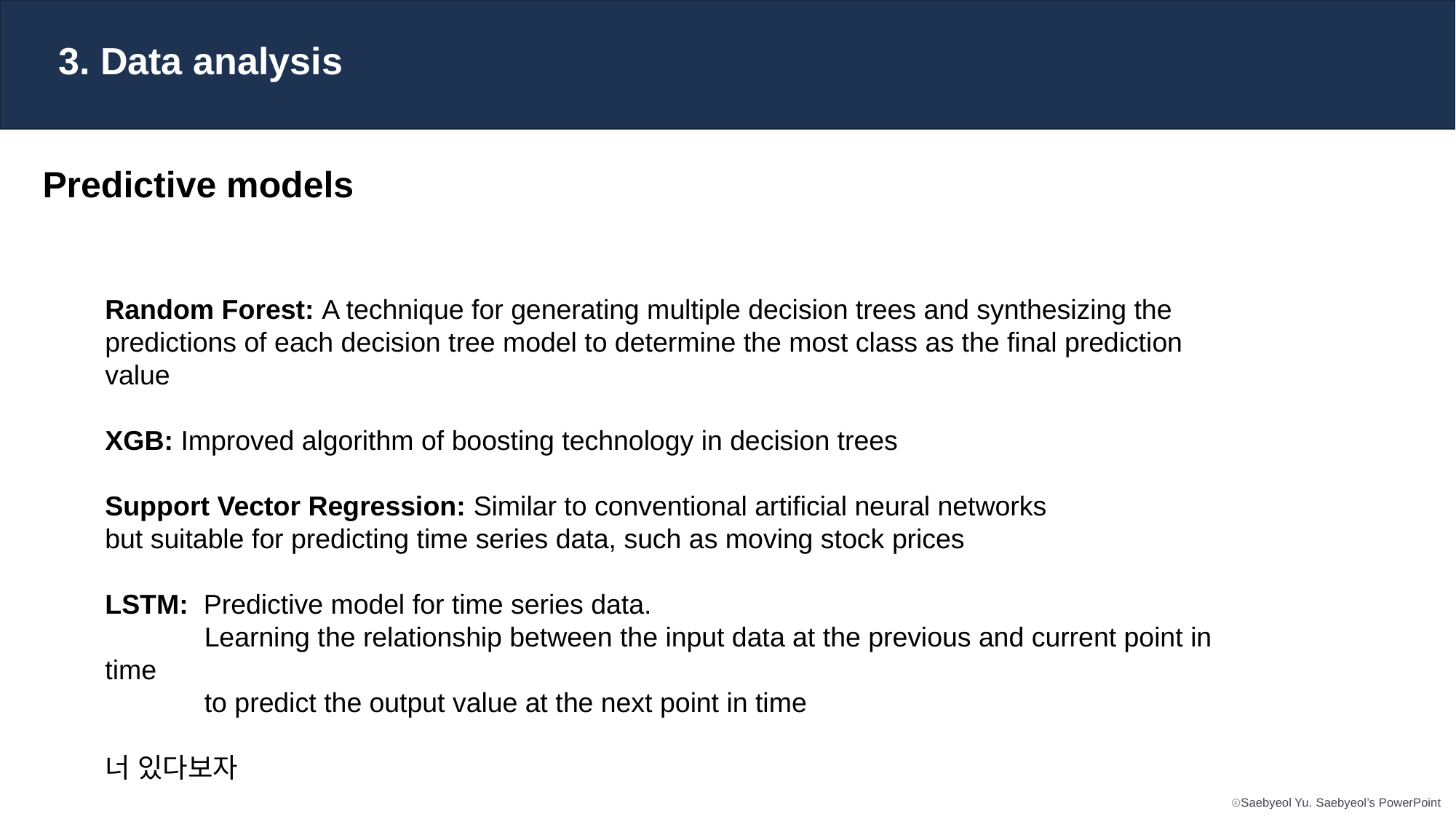

3. Data analysis
Predictive models
Random Forest: A technique for generating multiple decision trees and synthesizing the predictions of each decision tree model to determine the most class as the final prediction value

XGB: Improved algorithm of boosting technology in decision trees

Support Vector Regression: Similar to conventional artificial neural networks
but suitable for predicting time series data, such as moving stock prices

LSTM:  Predictive model for time series data.
             Learning the relationship between the input data at the previous and current point in time
             to predict the output value at the next point in time

너 있다보자
Classification
Compare
Factors Analysis